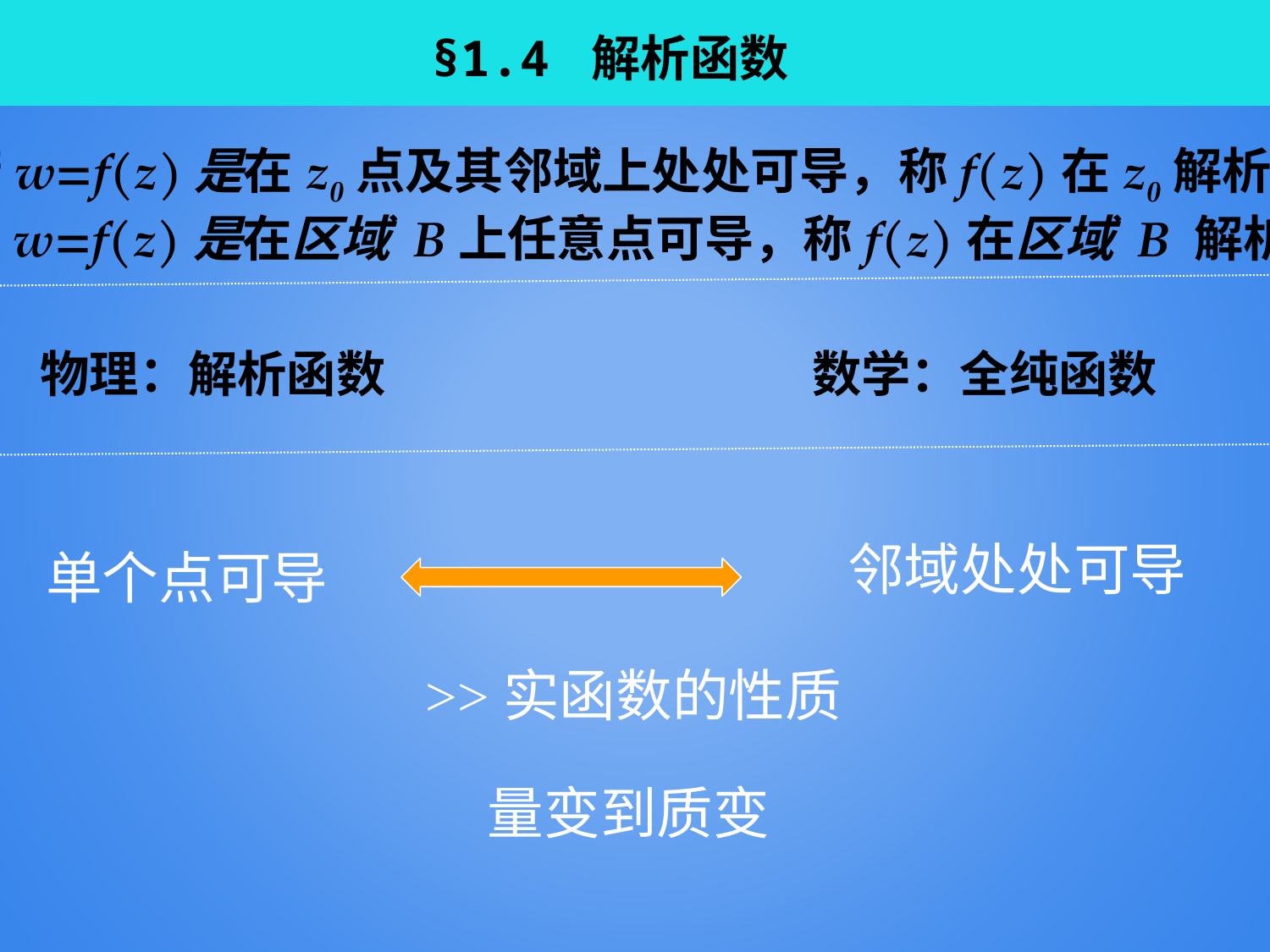

§1.4 解析函数
若w=f(z)是在z0点及其邻域上处处可导，称f(z)在z0解析
若w=f(z)是在区域 B上任意点可导，称f(z)在区域 B 解析

物理：解析函数
数学：全纯函数

邻域处处可导
单个点可导

>>实函数的性质
量变到质变